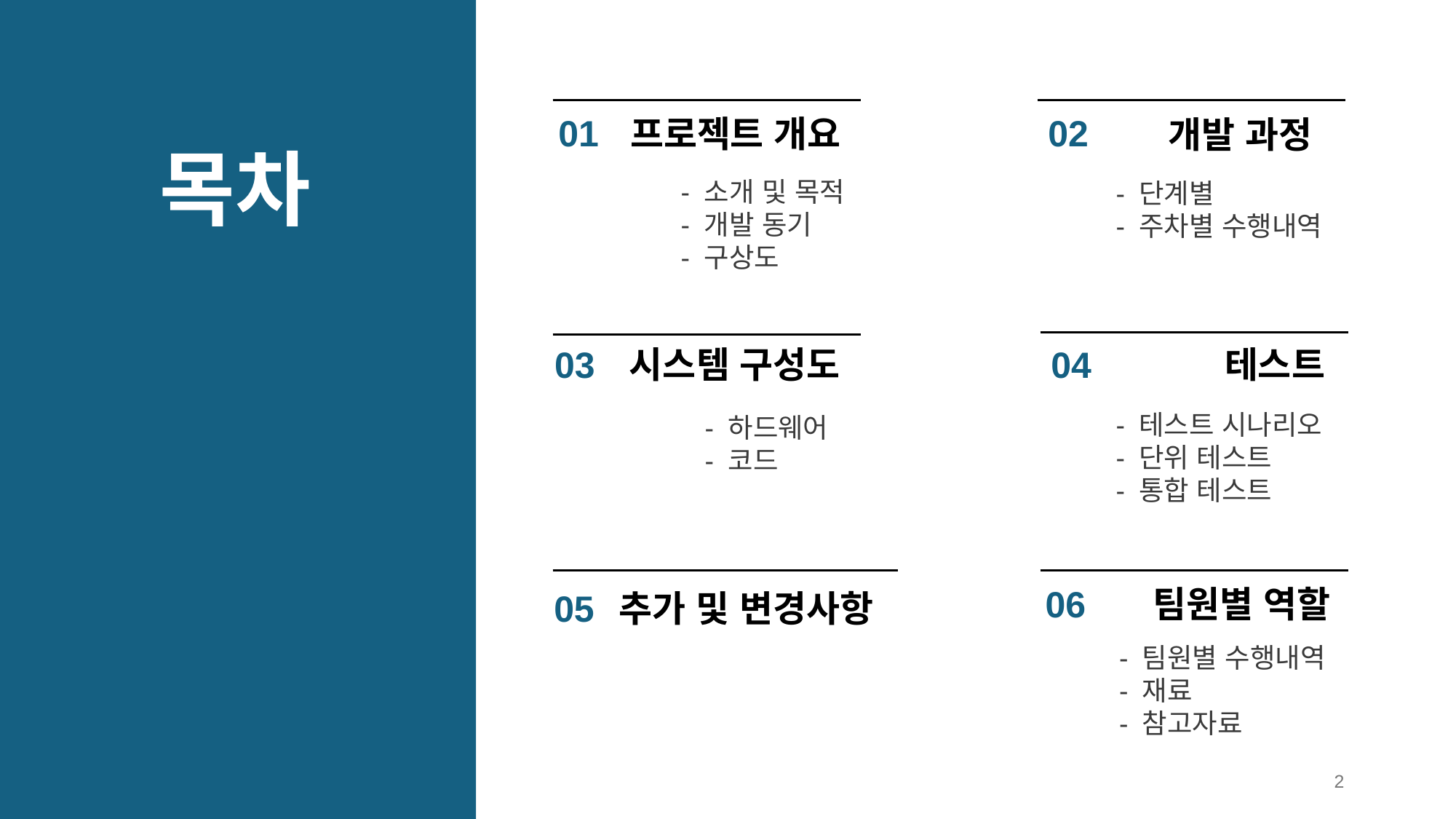

# .
01
02
프로젝트 개요
개발 과정
목차
- 소개 및 목적
- 개발 동기
- 구상도

- 단계별
- 주차별 수행내역

테스트
04
시스템 구성도
03
- 테스트 시나리오
- 단위 테스트
- 통합 테스트
- 하드웨어
- 코드
06
팀원별 역할
05
추가 및 변경사항
- 팀원별 수행내역
- 재료
- 참고자료
2